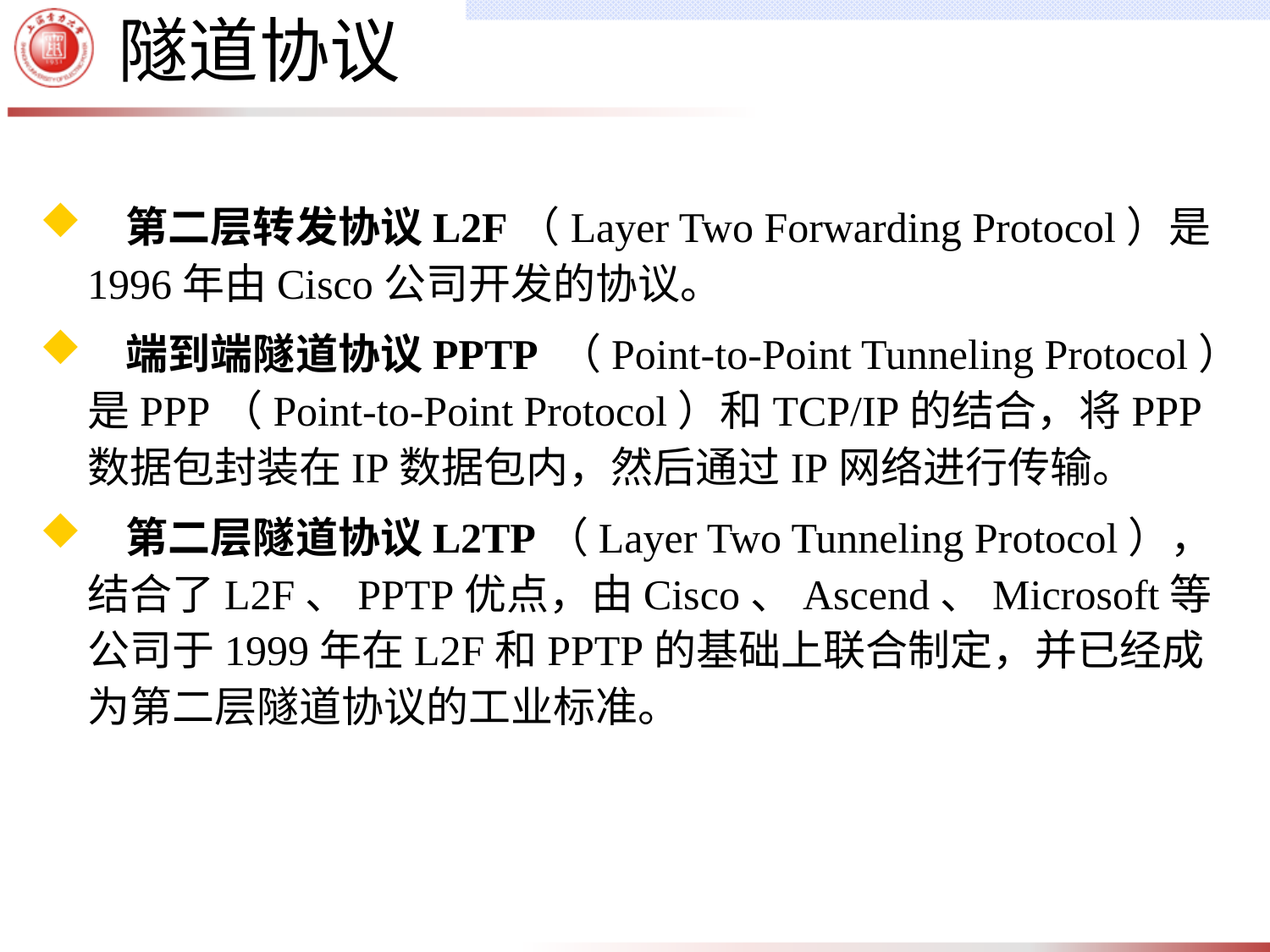

隧道协议
   第二层转发协议L2F（Layer Two Forwarding Protocol）是1996年由Cisco公司开发的协议。
   端到端隧道协议PPTP （Point-to-Point Tunneling Protocol）是PPP（Point-to-Point Protocol）和TCP/IP的结合，将PPP数据包封装在IP数据包内，然后通过IP网络进行传输。
   第二层隧道协议L2TP（Layer Two Tunneling Protocol），结合了L2F、PPTP优点，由Cisco、Ascend、Microsoft等公司于1999年在L2F和PPTP的基础上联合制定，并已经成为第二层隧道协议的工业标准。